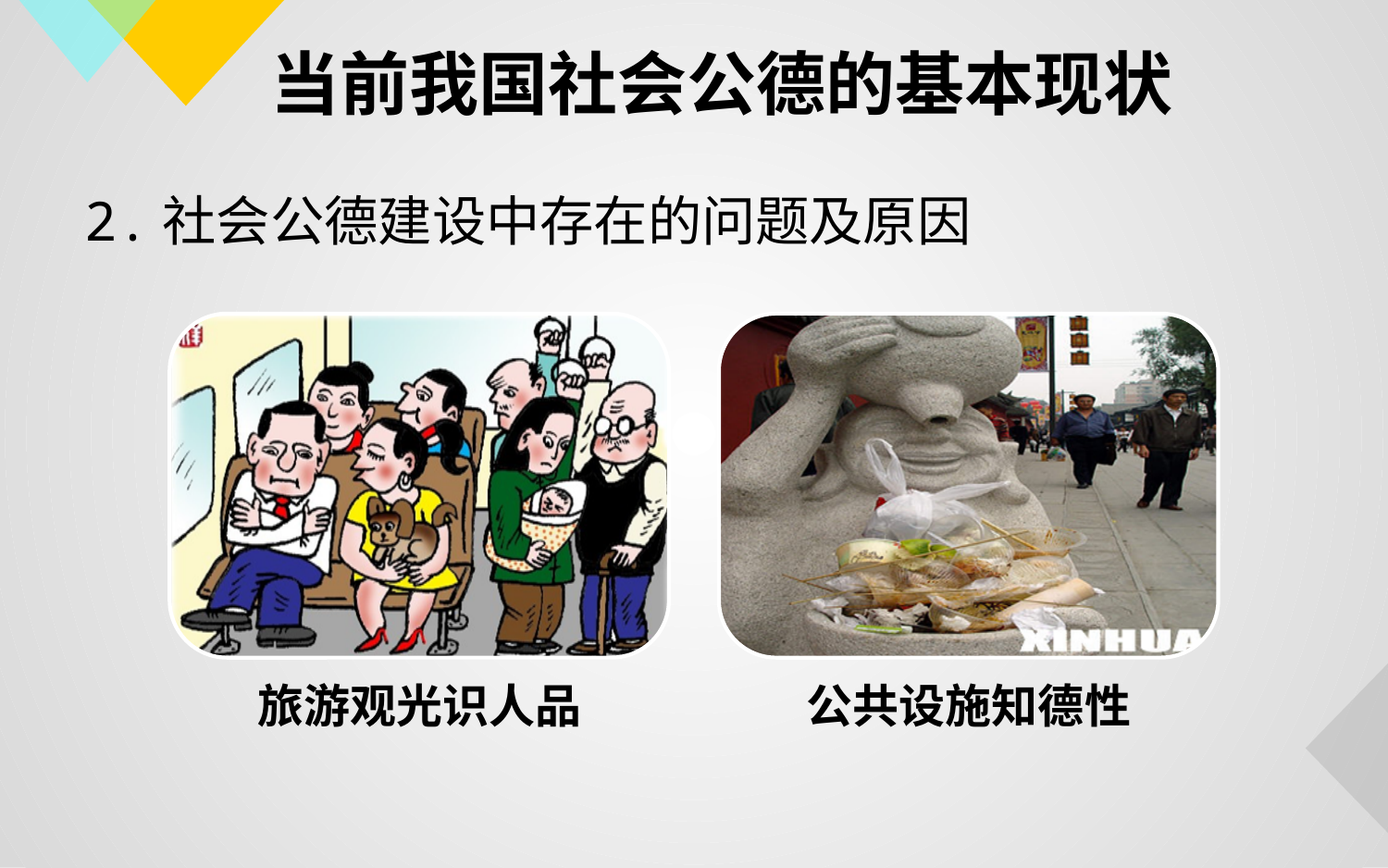

# 当前我国社会公德的基本现状
2.社会公德建设中存在的问题及原因
旅游观光识人品

公共设施知德性